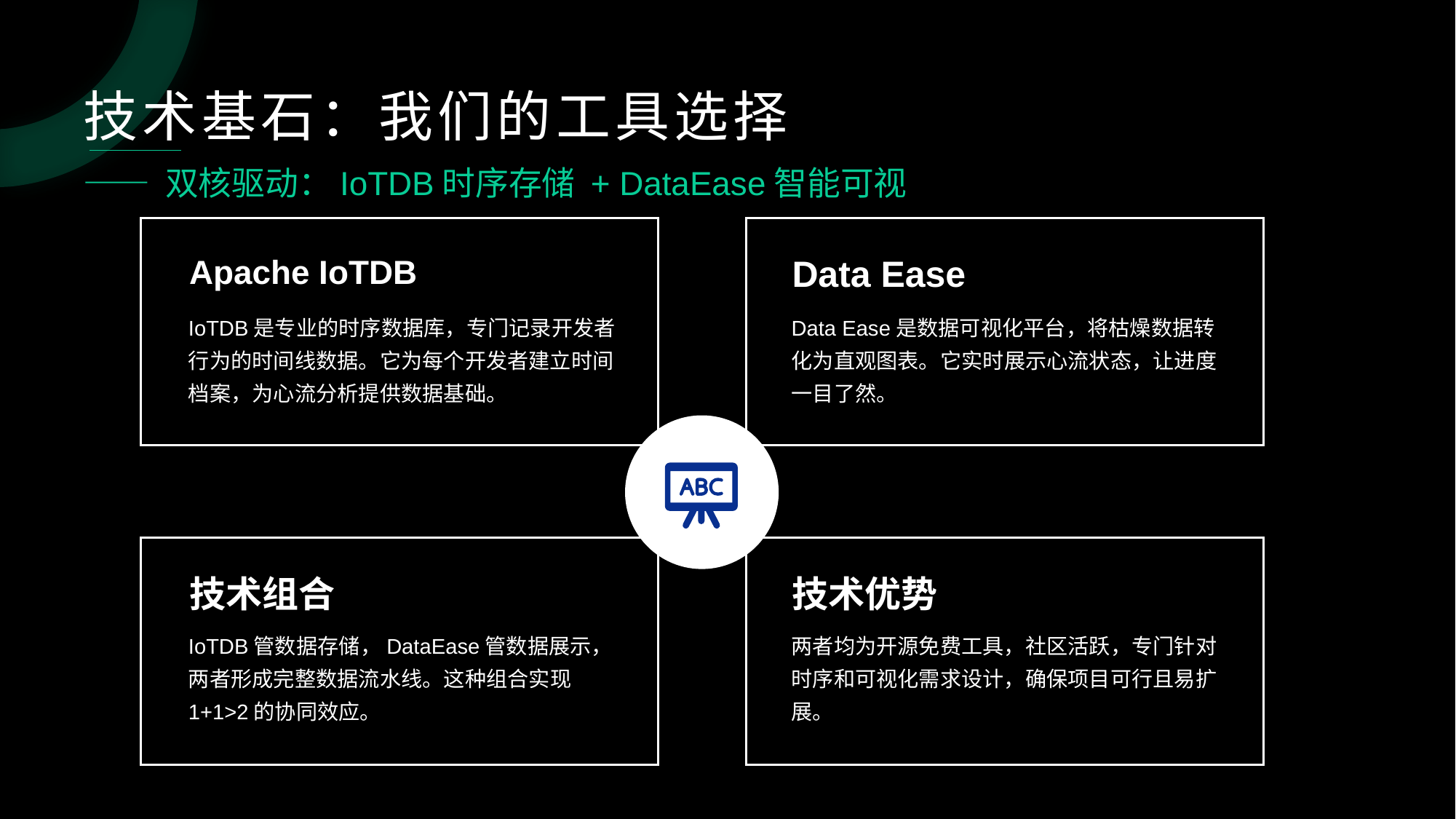

技术基石：我们的工具选择
—— 双核驱动：IoTDB时序存储 + DataEase智能可视

Data Ease
Apache IoTDB
IoTDB是专业的时序数据库，专门记录开发者行为的时间线数据。它为每个开发者建立时间档案，为心流分析提供数据基础。
Data Ease是数据可视化平台，将枯燥数据转化为直观图表。它实时展示心流状态，让进度一目了然。

技术组合
技术优势
IoTDB管数据存储，DataEase管数据展示，两者形成完整数据流水线。这种组合实现1+1>2的协同效应。
两者均为开源免费工具，社区活跃，专门针对时序和可视化需求设计，确保项目可行且易扩展。